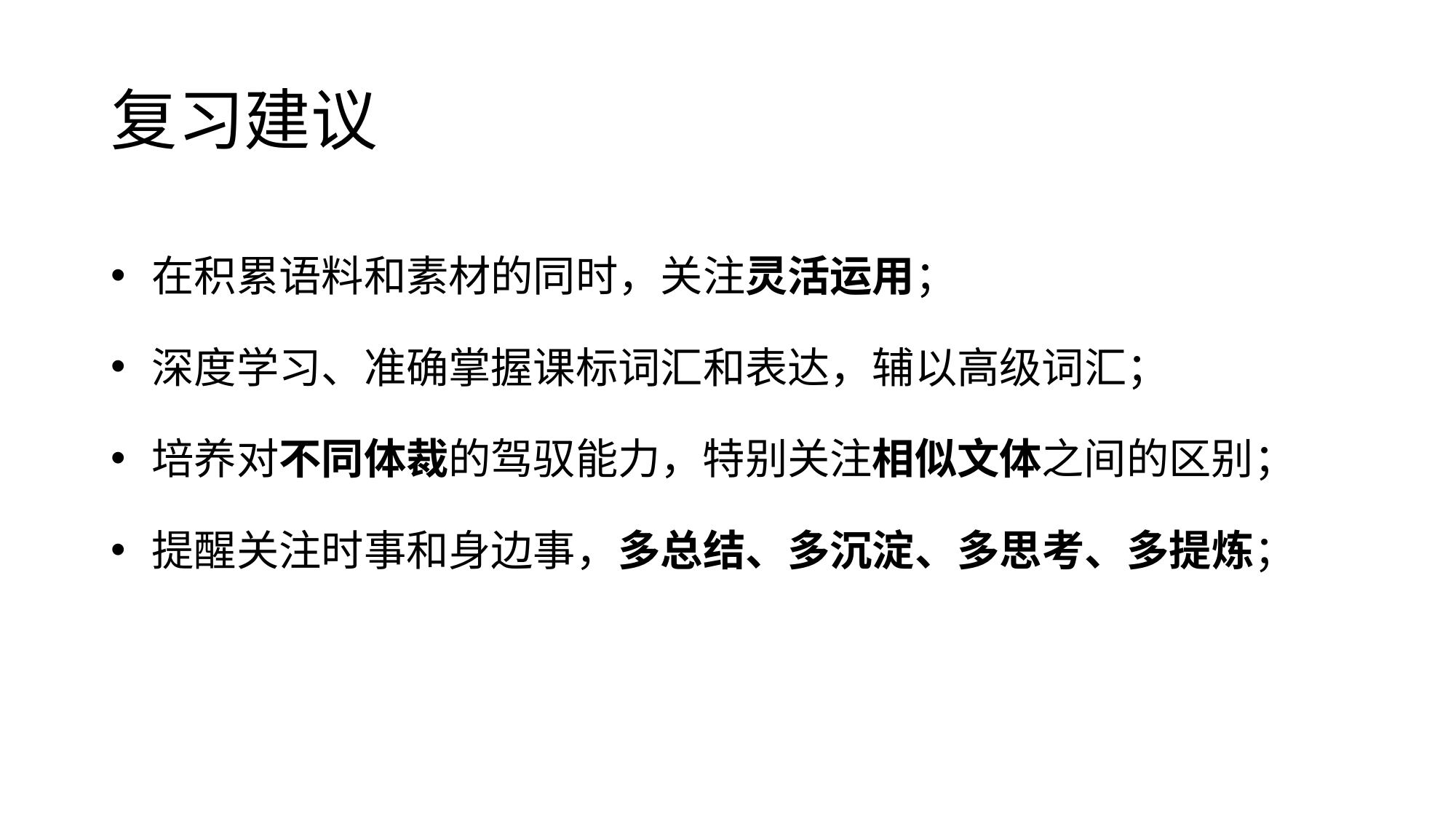

# 复习建议
在积累语料和素材的同时，关注灵活运用；
深度学习、准确掌握课标词汇和表达，辅以高级词汇；
培养对不同体裁的驾驭能力，特别关注相似文体之间的区别；
提醒关注时事和身边事，多总结、多沉淀、多思考、多提炼；